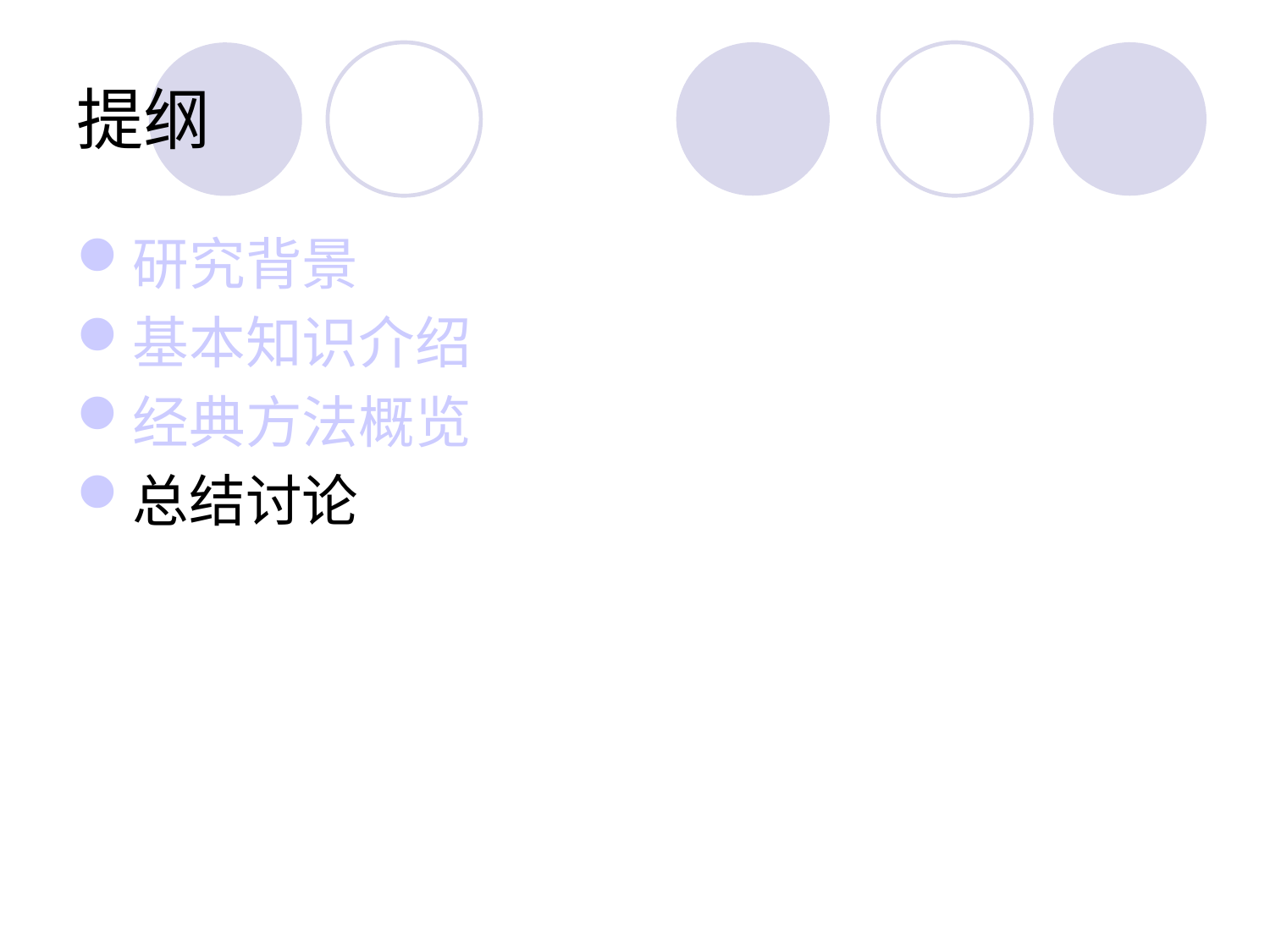

# 提纲
研究背景
基本知识介绍
经典方法概览
总结讨论
71